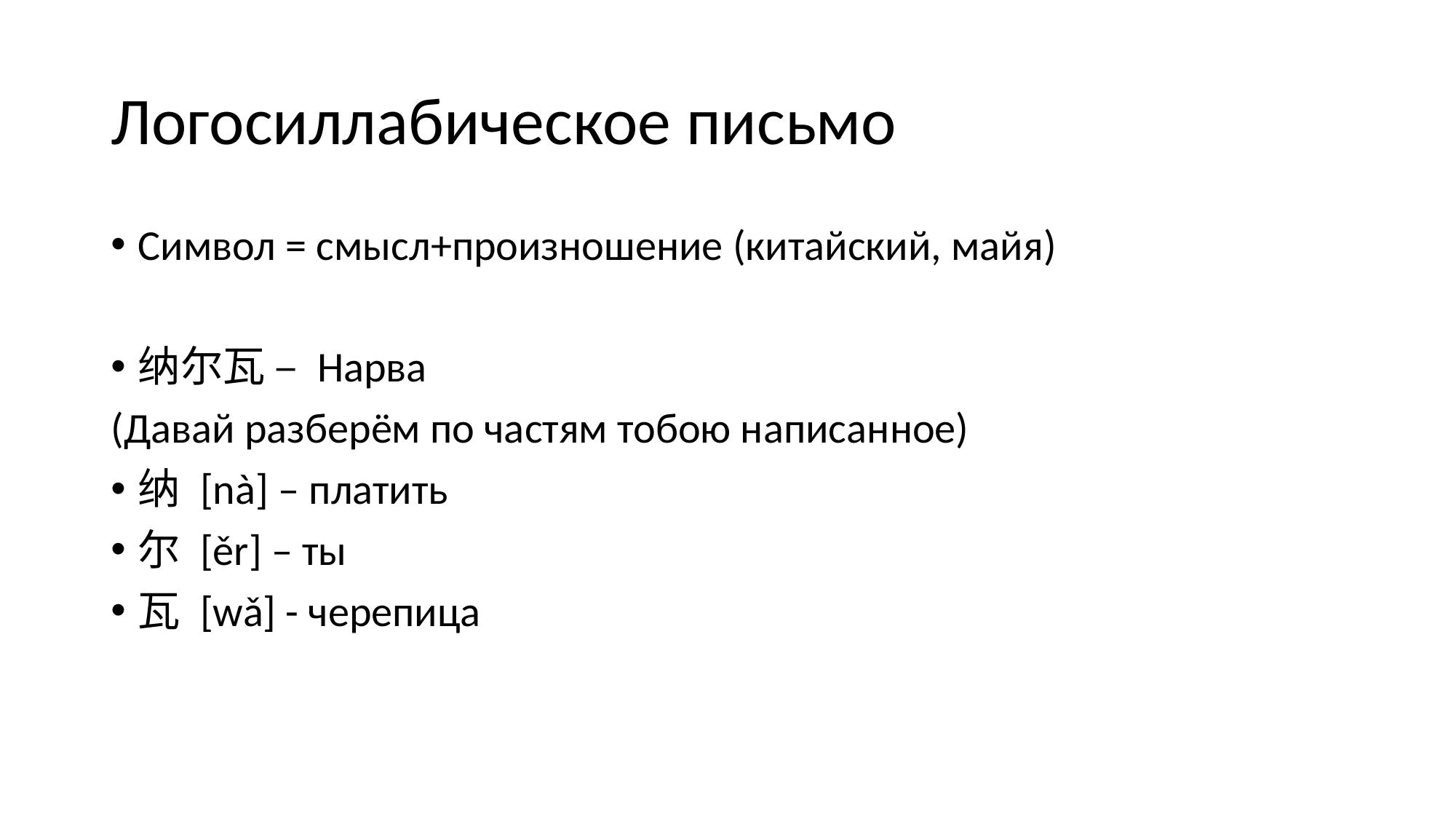

# Логосиллабическое письмо
Символ = смысл+произношение (китайский, майя)

纳尔瓦 – Нарва
(Давай разберём по частям тобою написанное)
纳 [nà] – платить
尔 [ěr] – ты
瓦 [wǎ] - черепица